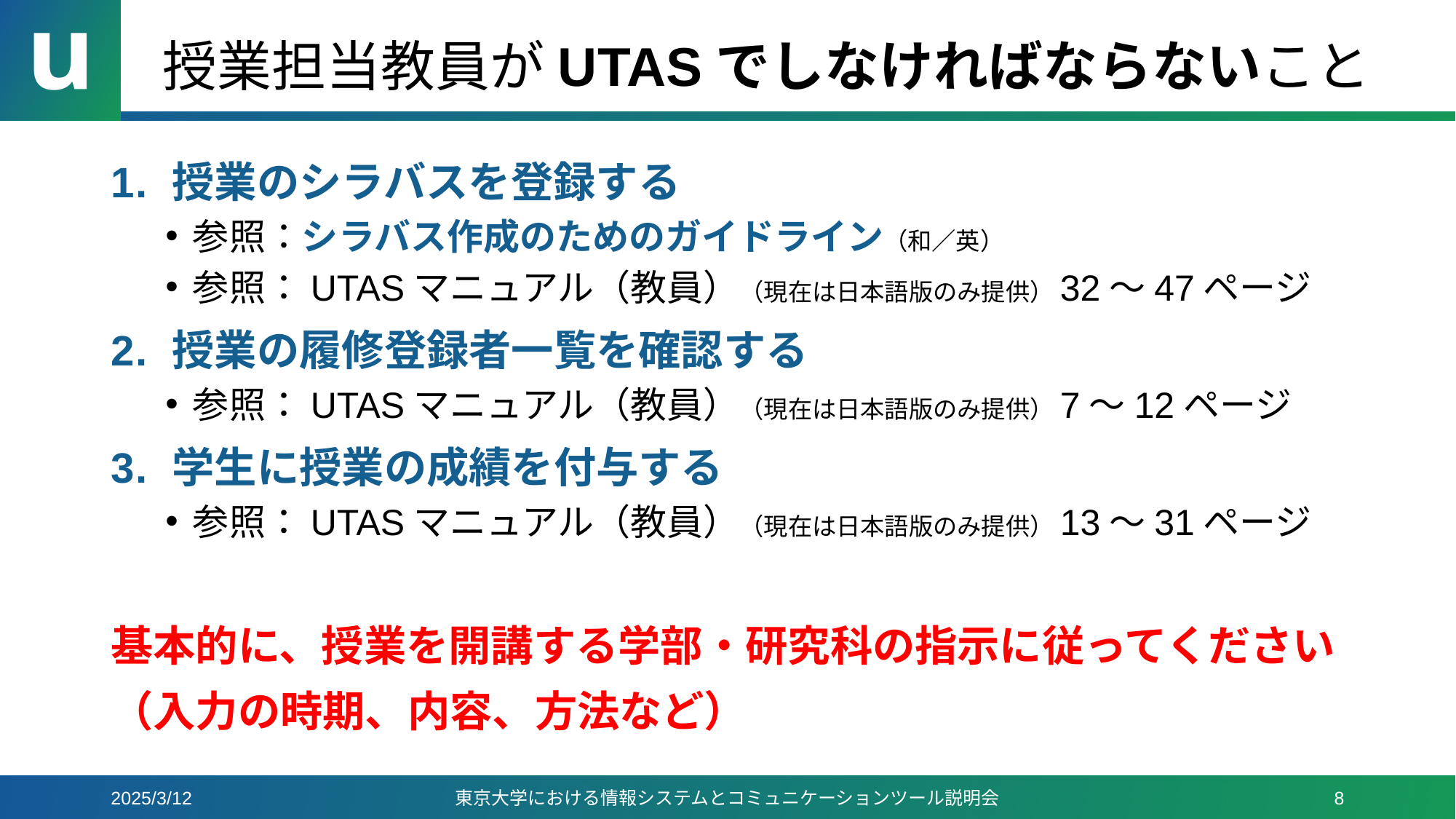

# 授業担当教員がUTASでしなければならないこと
授業のシラバスを登録する
参照：シラバス作成のためのガイドライン（和／英）
参照：UTASマニュアル（教員）（現在は日本語版のみ提供）32～47ページ
授業の履修登録者一覧を確認する
参照：UTASマニュアル（教員）（現在は日本語版のみ提供）7～12ページ
学生に授業の成績を付与する
参照：UTASマニュアル（教員）（現在は日本語版のみ提供）13～31ページ

基本的に、授業を開講する学部・研究科の指示に従ってください
（入力の時期、内容、方法など）

2025/3/12
東京大学における情報システムとコミュニケーションツール説明会
8